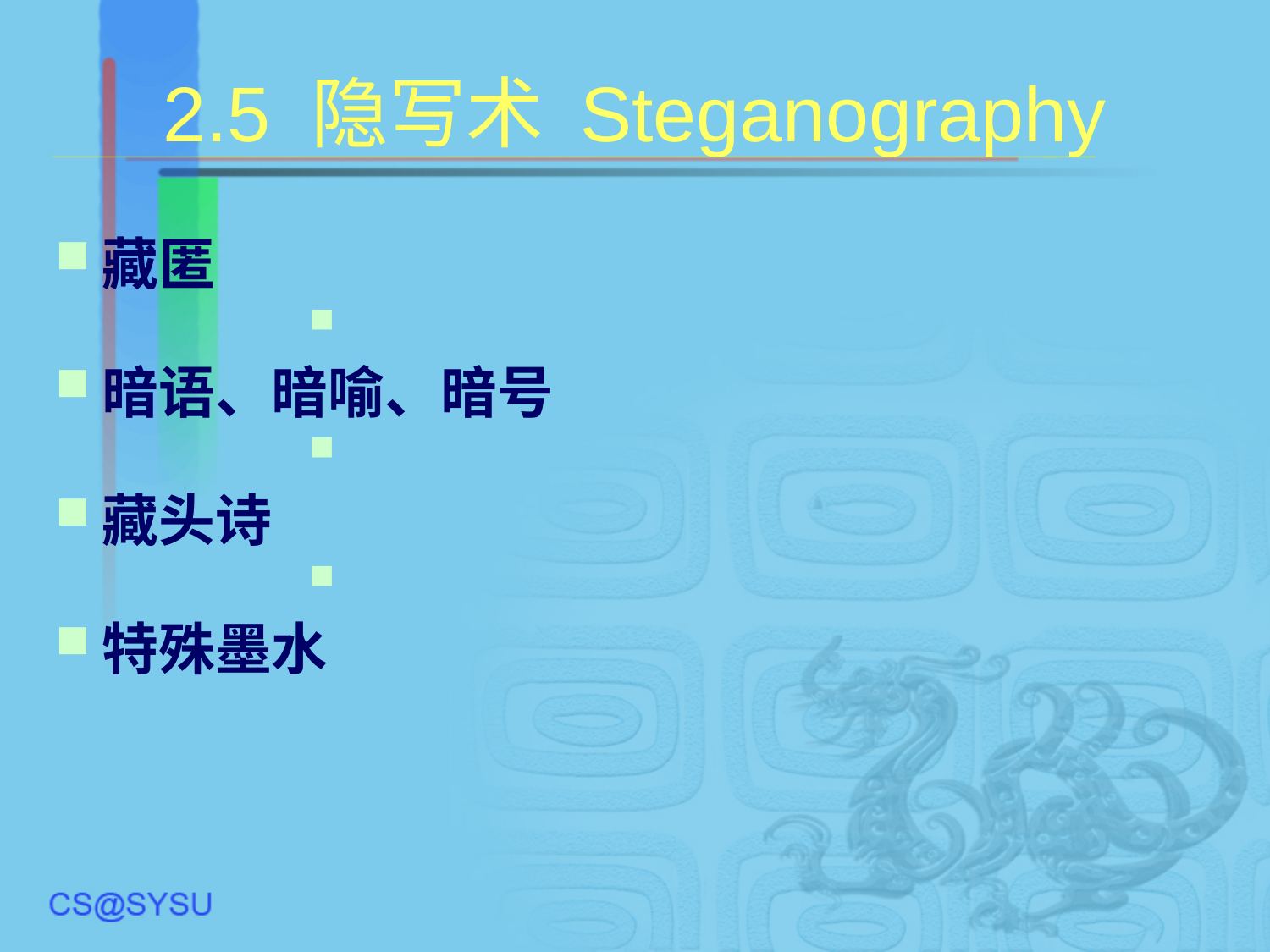

# 2.5 隐写术 Steganography
藏匿

暗语、暗喻、暗号

藏头诗

特殊墨水